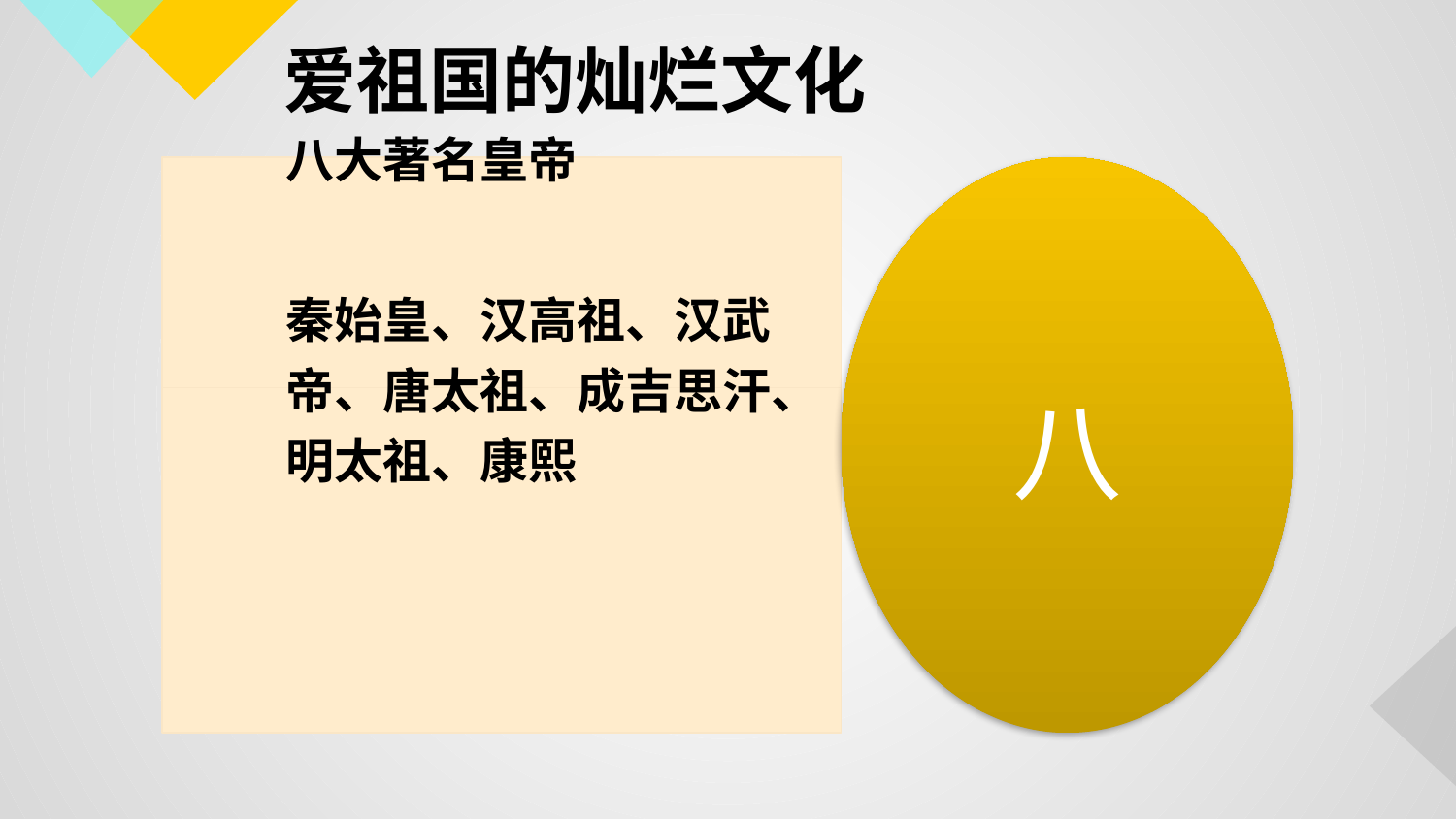

# 爱祖国的灿烂文化
八
八大著名皇帝
秦始皇、汉高祖、汉武帝、唐太祖、成吉思汗、明太祖、康熙